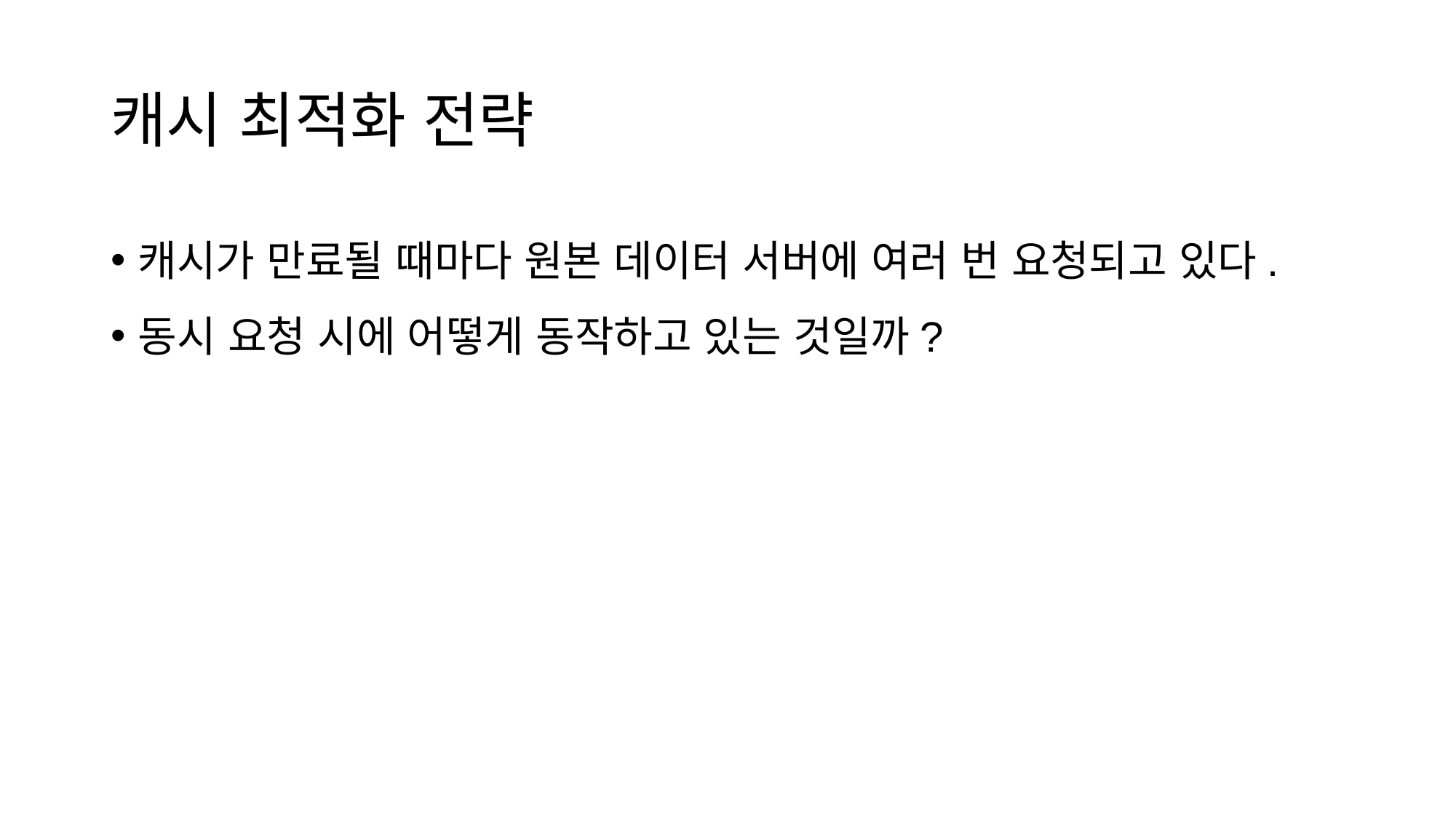

# 캐시 최적화 전략
캐시가 만료될 때마다 원본 데이터 서버에 여러 번 요청되고 있다.
동시 요청 시에 어떻게 동작하고 있는 것일까?